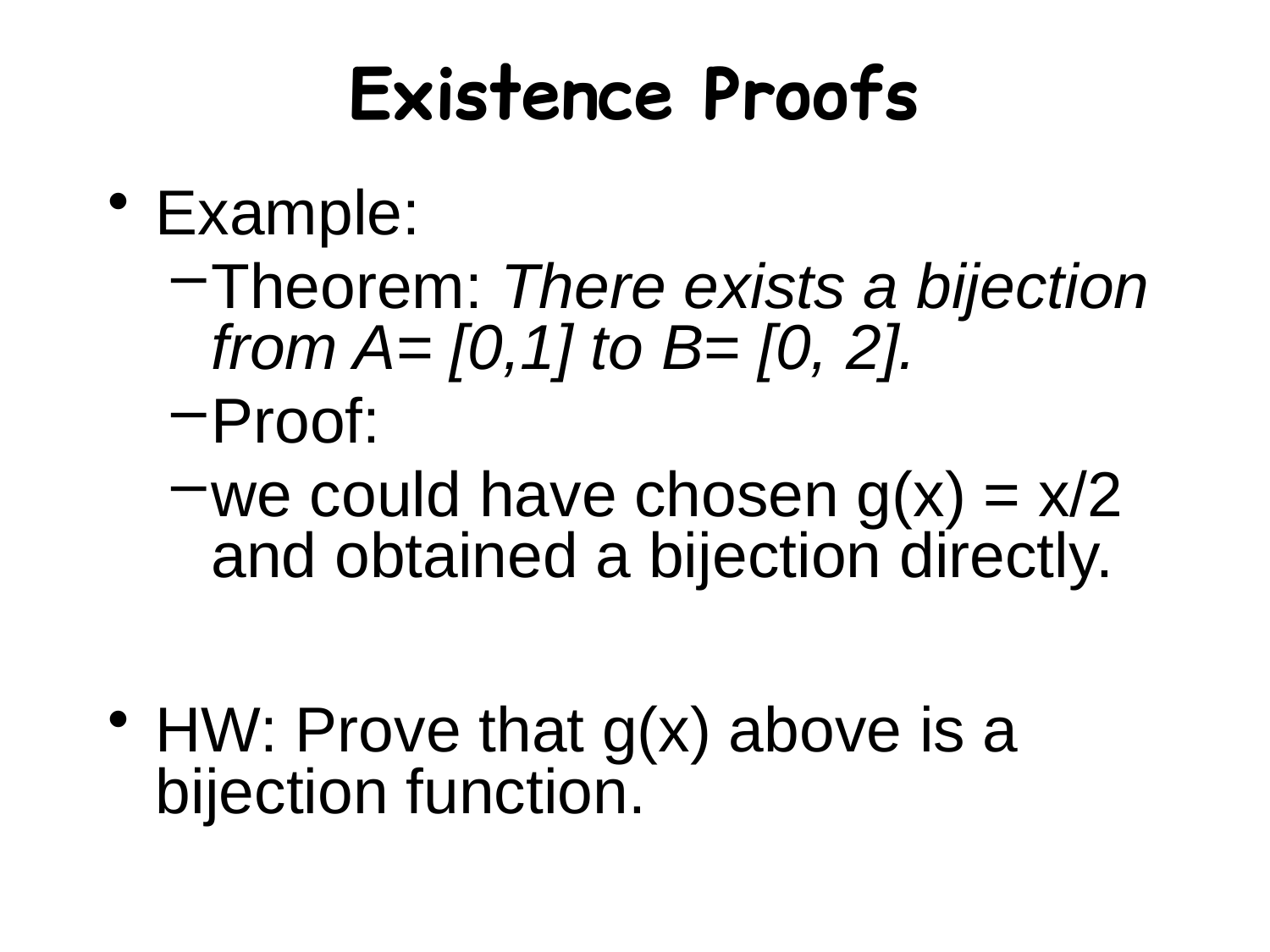

Existence Proofs
Example:
Theorem: There exists a bijection from A= [0,1] to B= [0, 2].
Proof:
we could have chosen g(x) = x/2 and obtained a bijection directly.

HW: Prove that g(x) above is a bijection function.
P. 1
歐亞書局